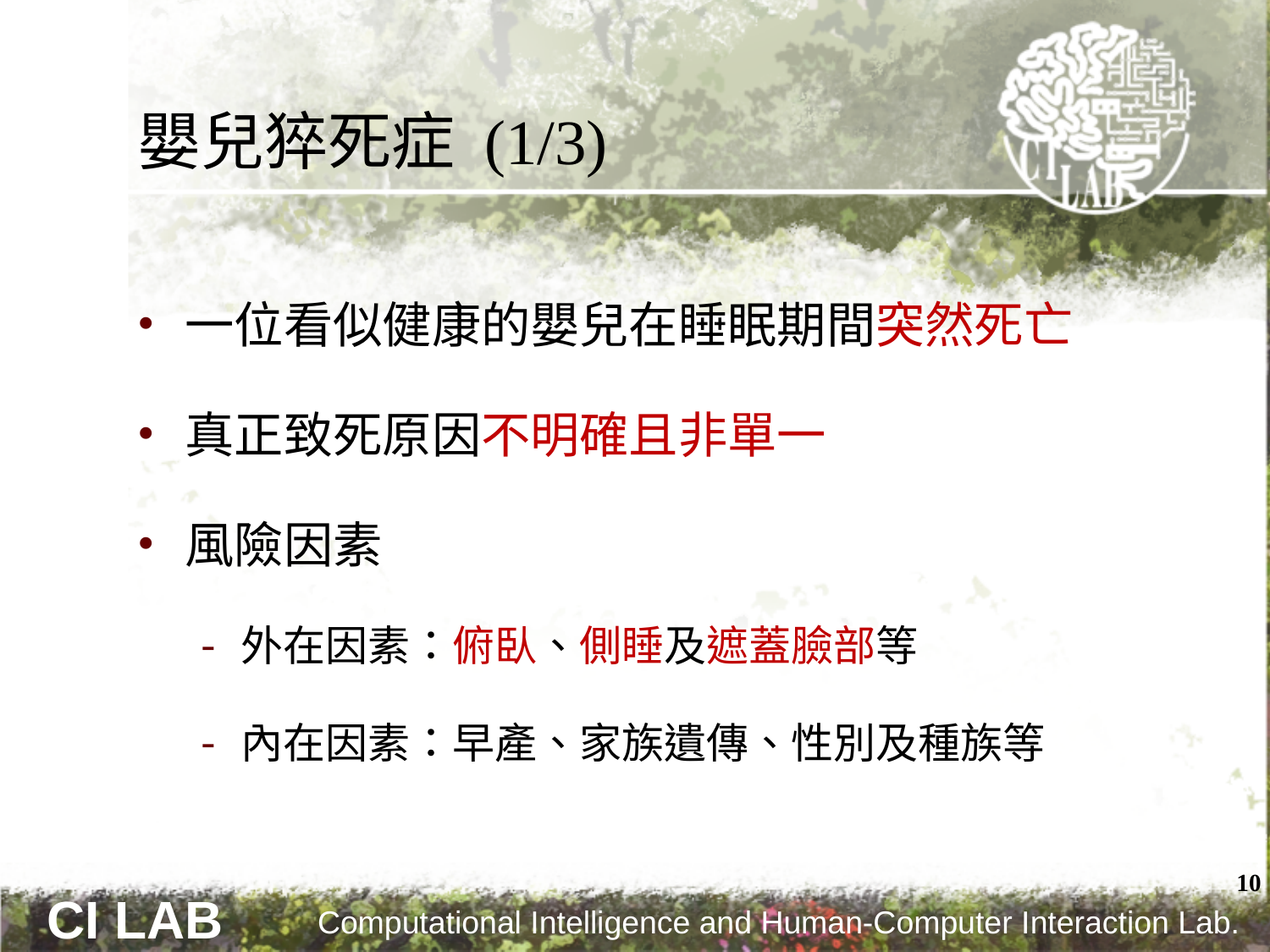

# 嬰兒猝死症 (1/3)
一位看似健康的嬰兒在睡眠期間突然死亡
真正致死原因不明確且非單一
風險因素
外在因素：俯臥、側睡及遮蓋臉部等
內在因素：早產、家族遺傳、性別及種族等
10